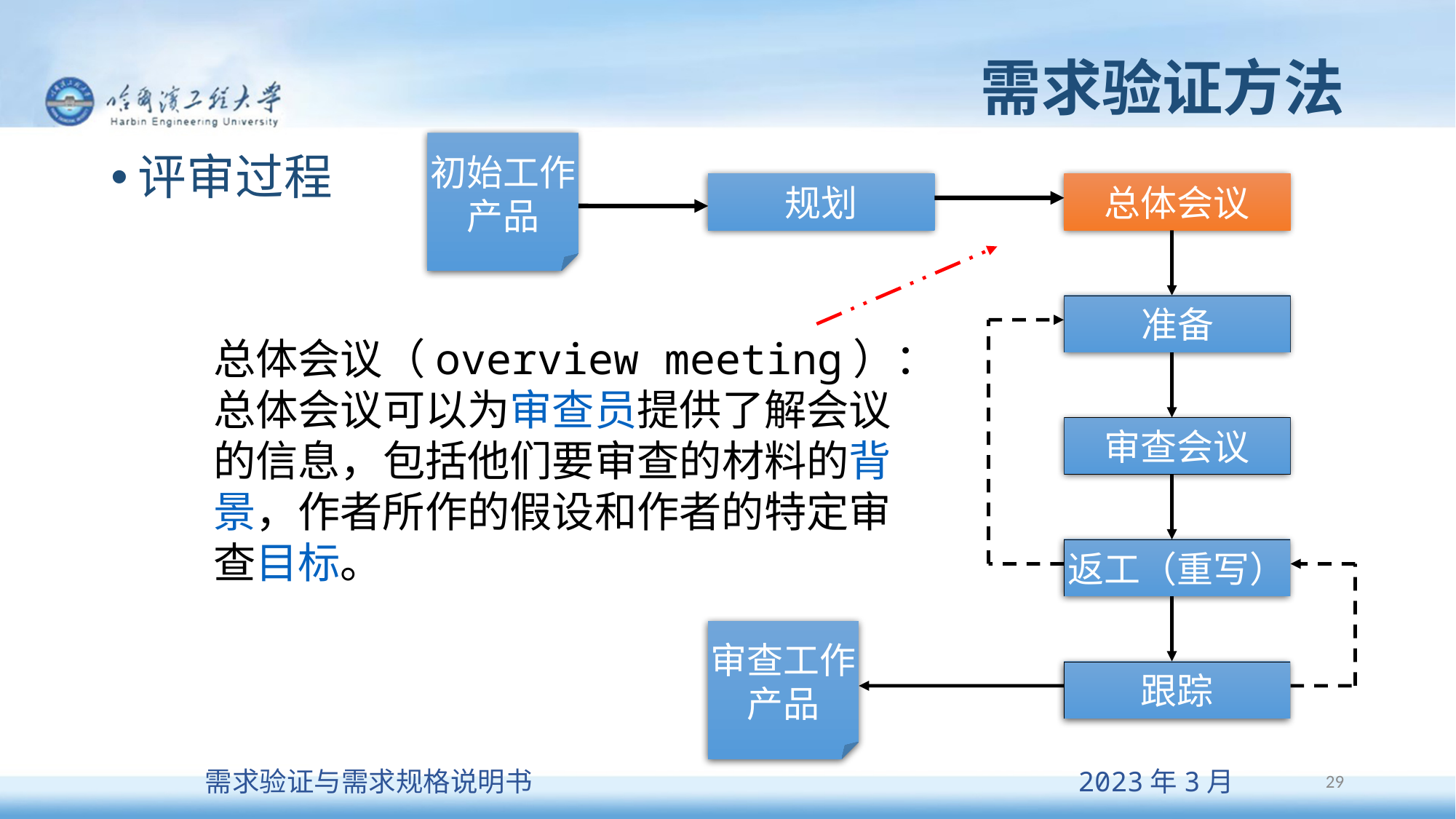

# 需求验证方法
初始工作
产品
规划
总体会议

准备

审查会议

返工（重写）

审查工作
产品
跟踪

评审过程

总体会议（overview meeting）：总体会议可以为审查员提供了解会议的信息，包括他们要审查的材料的背景，作者所作的假设和作者的特定审查目标。
29